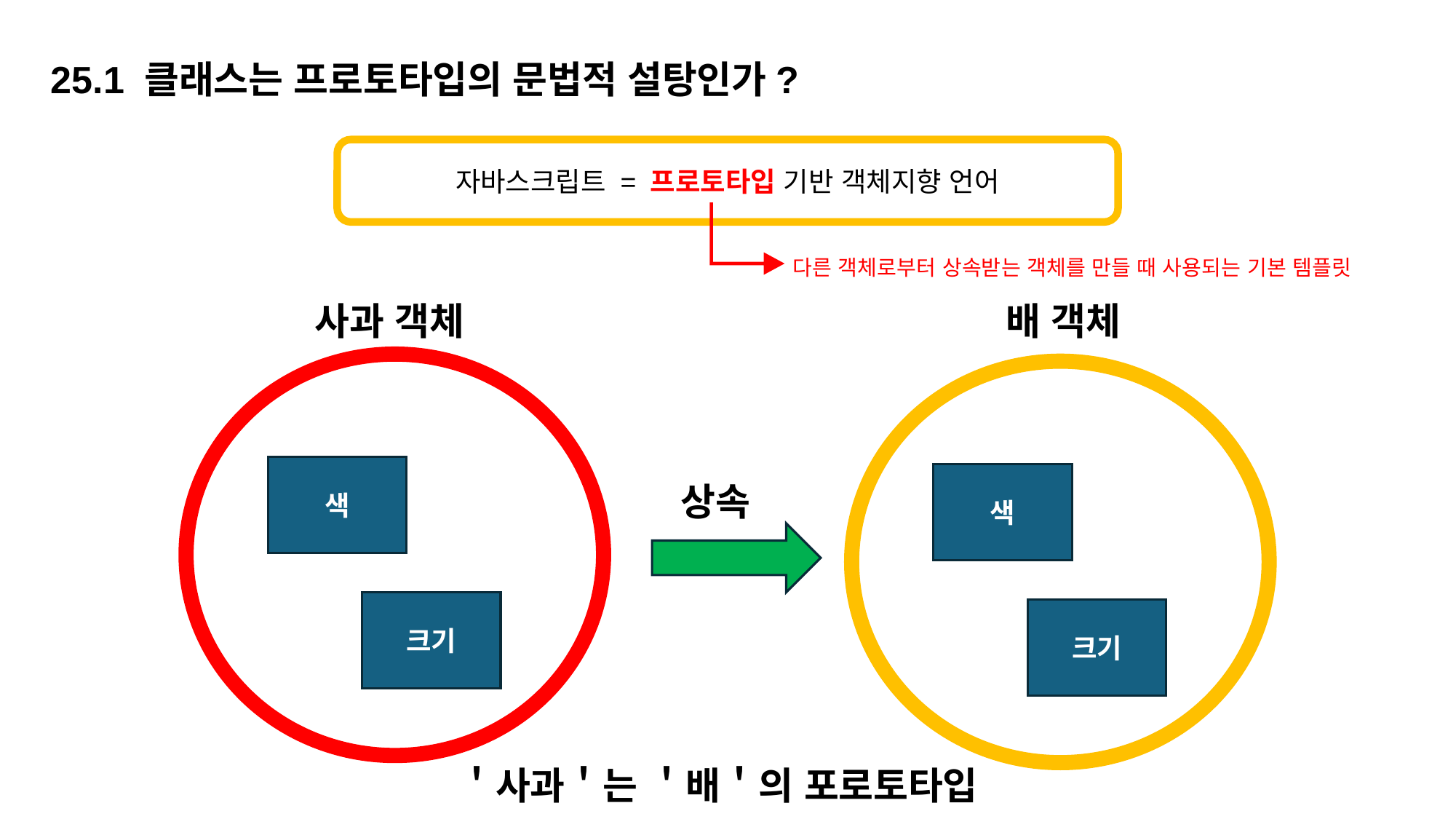

# 25.1 클래스는 프로토타입의 문법적 설탕인가?
자바스크립트 = 프로토타입 기반 객체지향 언어

다른 객체로부터 상속받는 객체를 만들 때 사용되는 기본 템플릿
사과 객체

색
크기
배 객체

색
크기
상속

＇사과＇는 ＇배＇의 포로토타입